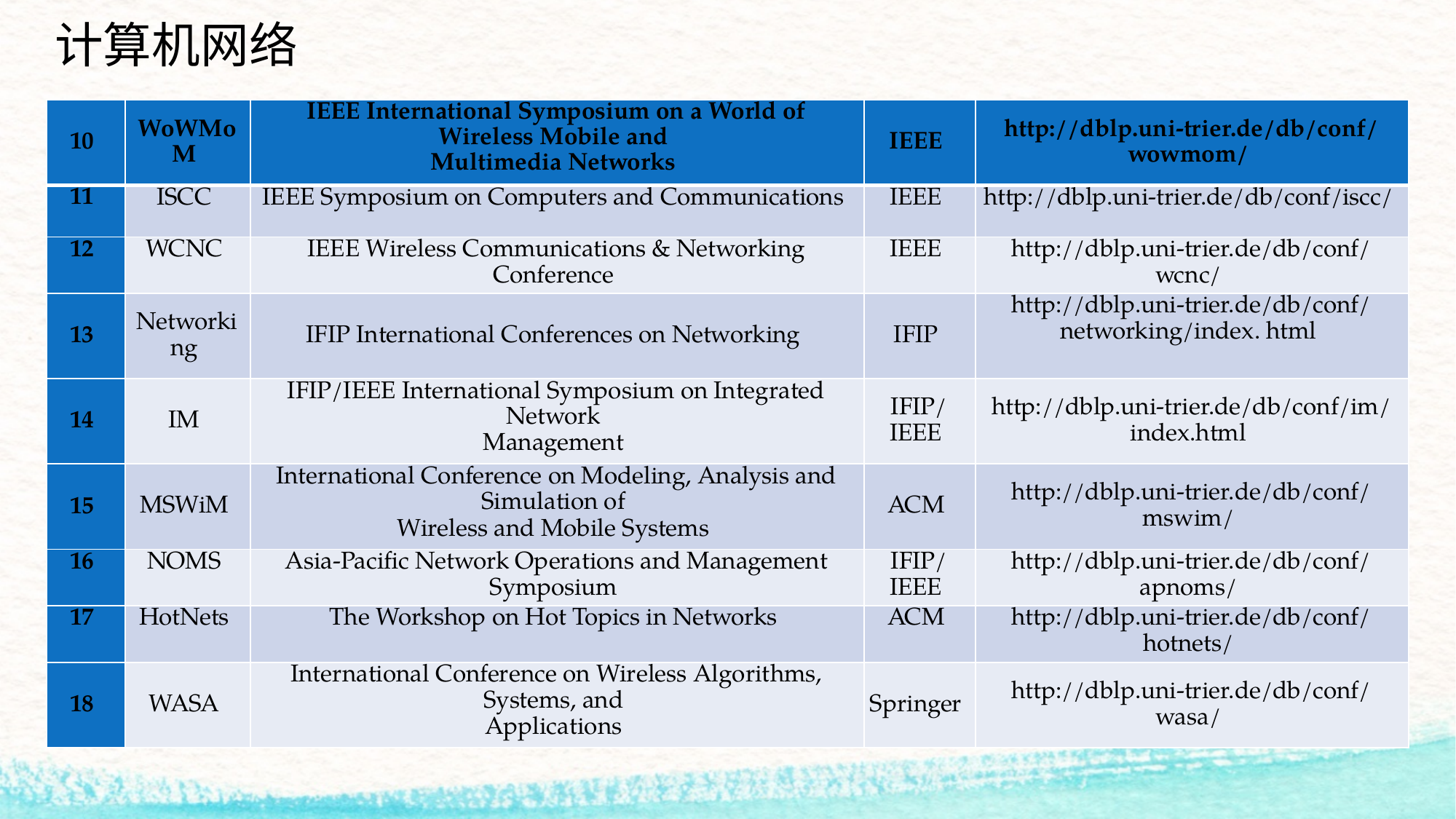

# 计算机网络
| 10 | WoWMoM | IEEE International Symposium on a World of Wireless Mobile and Multimedia Networks | IEEE | http://dblp.uni-trier.de/db/conf/wowmom/ |
| --- | --- | --- | --- | --- |
| 11 | ISCC | IEEE Symposium on Computers and Communications | IEEE | http://dblp.uni-trier.de/db/conf/iscc/ |
| 12 | WCNC | IEEE Wireless Communications & Networking Conference | IEEE | http://dblp.uni-trier.de/db/conf/wcnc/ |
| 13 | Networking | IFIP International Conferences on Networking | IFIP | http://dblp.uni-trier.de/db/conf/networking/index. html |
| 14 | IM | IFIP/IEEE International Symposium on Integrated Network Management | IFIP/IEEE | http://dblp.uni-trier.de/db/conf/im/index.html |
| 15 | MSWiM | International Conference on Modeling, Analysis and Simulation of Wireless and Mobile Systems | ACM | http://dblp.uni-trier.de/db/conf/mswim/ |
| 16 | NOMS | Asia-Pacific Network Operations and Management Symposium | IFIP/IEEE | http://dblp.uni-trier.de/db/conf/apnoms/ |
| 17 | HotNets | The Workshop on Hot Topics in Networks | ACM | http://dblp.uni-trier.de/db/conf/hotnets/ |
| 18 | WASA | International Conference on Wireless Algorithms, Systems, and Applications | Springer | http://dblp.uni-trier.de/db/conf/wasa/ |